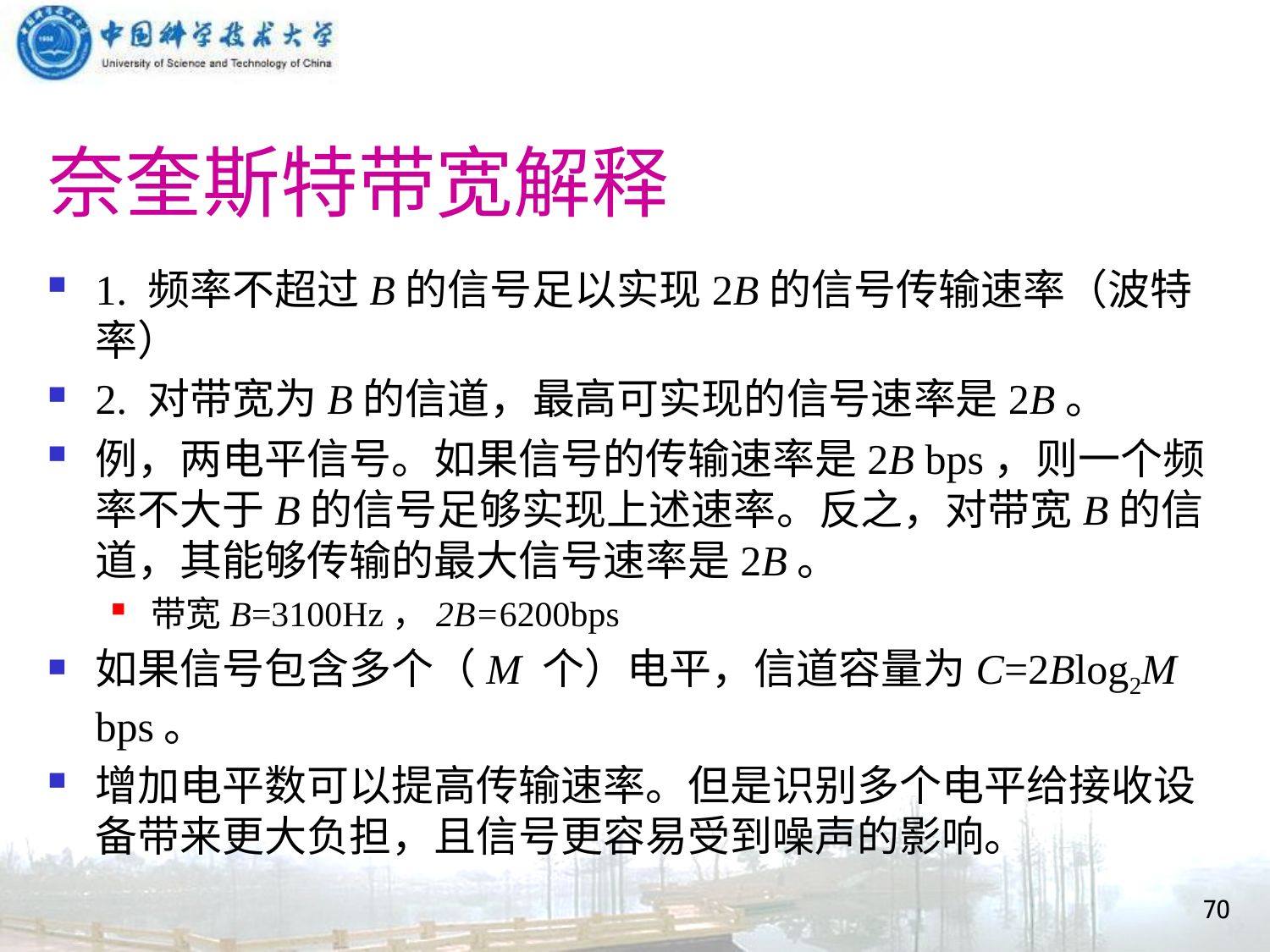

# 奈奎斯特带宽解释
1. 频率不超过B的信号足以实现2B的信号传输速率（波特率）
2. 对带宽为B的信道，最高可实现的信号速率是2B。
例，两电平信号。如果信号的传输速率是2B bps，则一个频率不大于B的信号足够实现上述速率。反之，对带宽B的信道，其能够传输的最大信号速率是2B。
带宽B=3100Hz，2B=6200bps
如果信号包含多个（M 个）电平，信道容量为C=2Blog2M bps。
增加电平数可以提高传输速率。但是识别多个电平给接收设备带来更大负担，且信号更容易受到噪声的影响。
70